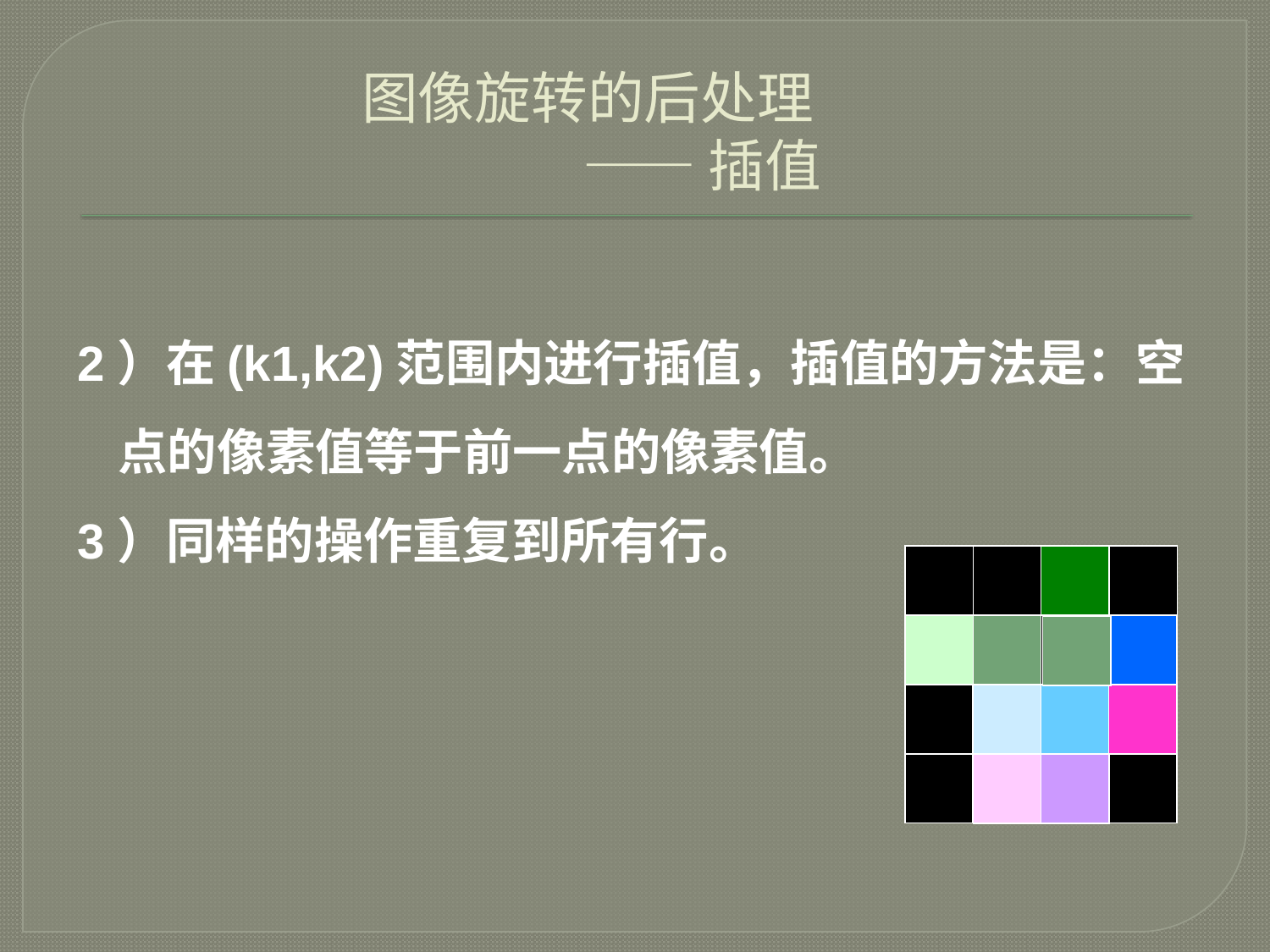

# 图像旋转的后处理 —— 插值
2）在(k1,k2)范围内进行插值，插值的方法是：空点的像素值等于前一点的像素值。
3）同样的操作重复到所有行。